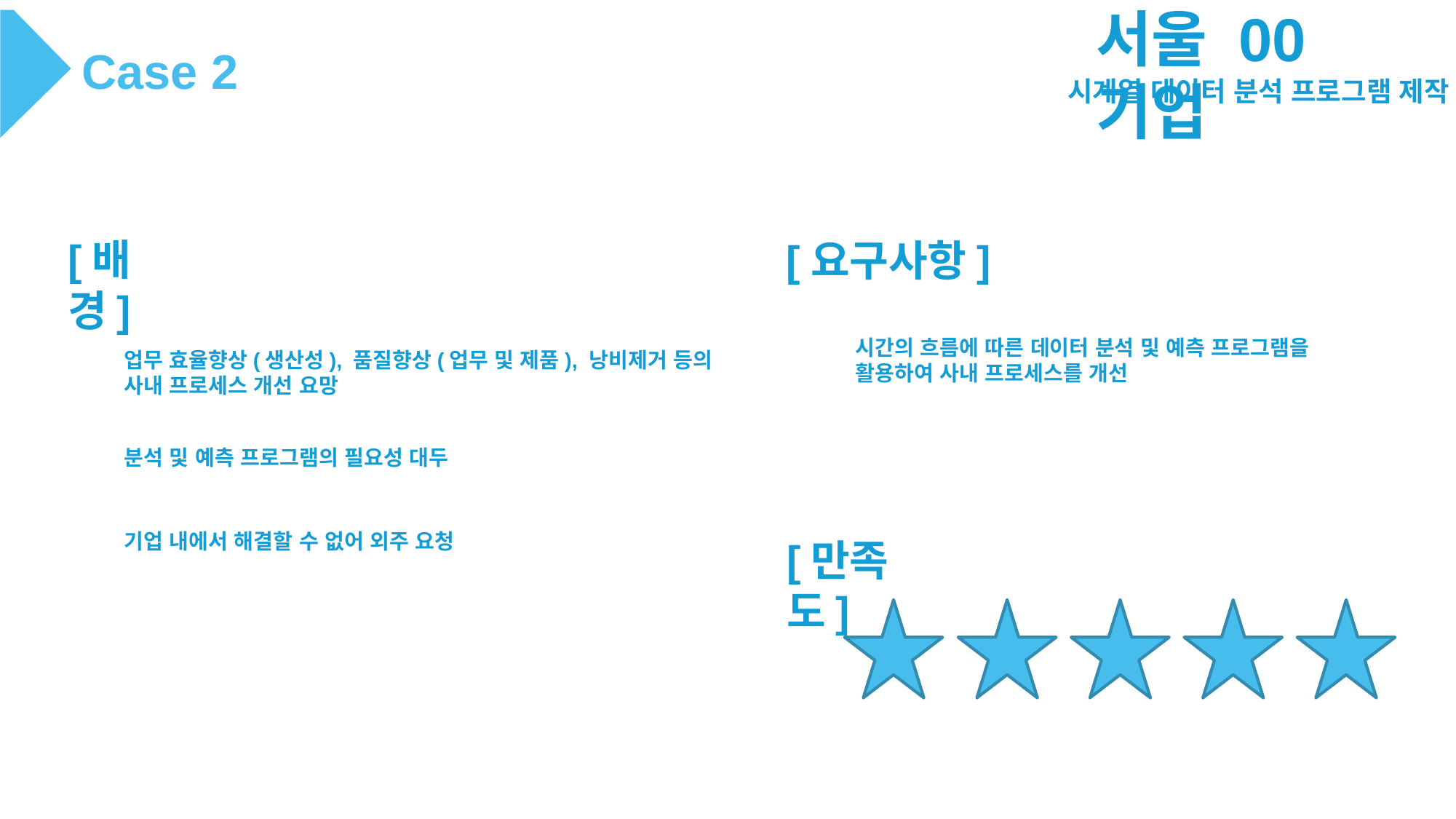

서울 00기업

Case 2
시계열 데이터 분석 프로그램 제작
[배경]
[요구사항]
시간의 흐름에 따른 데이터 분석 및 예측 프로그램을 활용하여 사내 프로세스를 개선
업무 효율향상(생산성), 품질향상(업무 및 제품), 낭비제거 등의
사내 프로세스 개선 요망
분석 및 예측 프로그램의 필요성 대두
기업 내에서 해결할 수 없어 외주 요청
[만족도]